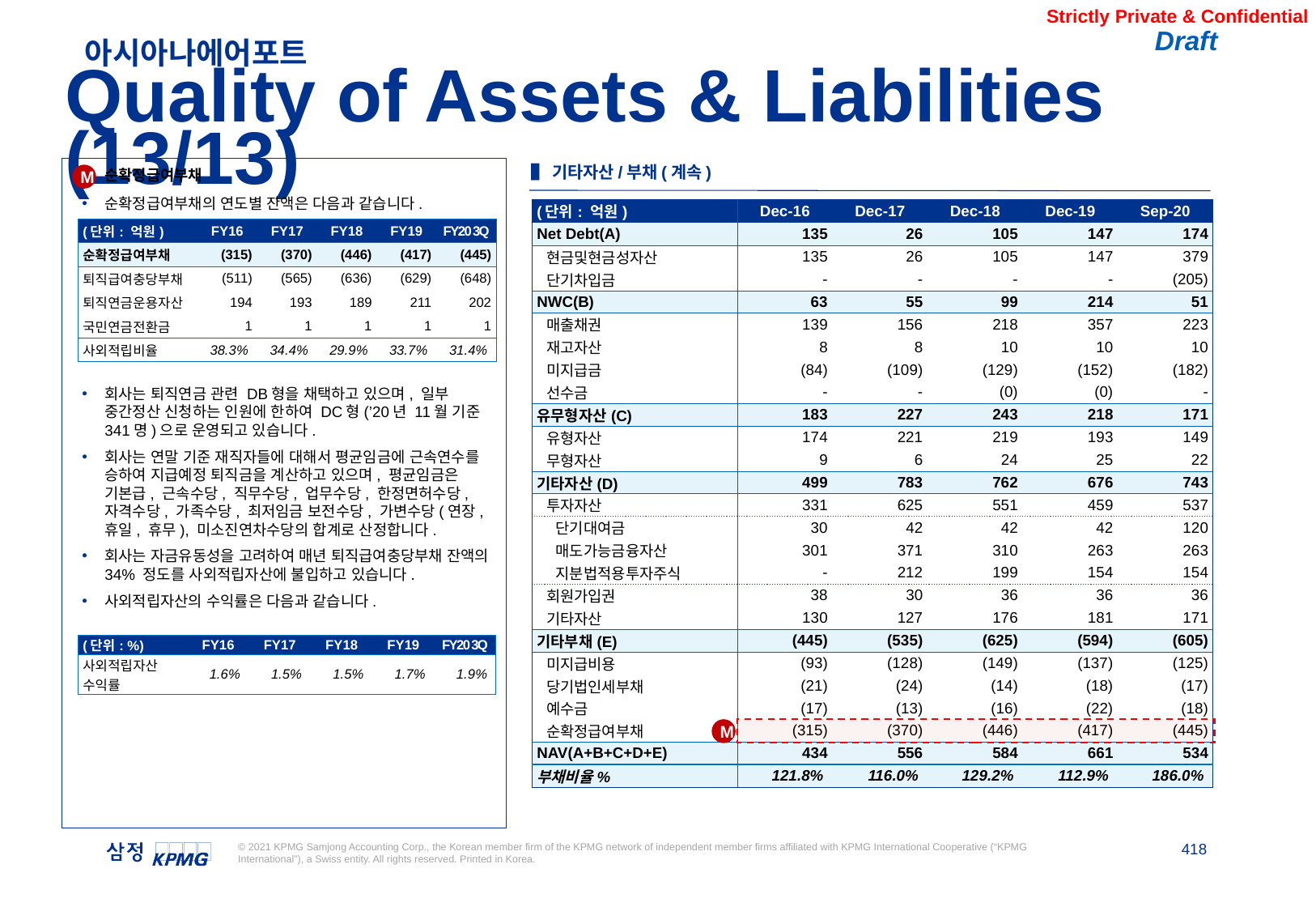

아시아나에어포트
Quality of Assets & Liabilities (13/13)
▌기타자산/부채(계속)

순확정급여부채
순확정급여부채의 연도별 잔액은 다음과 같습니다.

회사는 퇴직연금 관련 DB형을 채택하고 있으며, 일부 중간정산 신청하는 인원에 한하여 DC형(’20년 11월 기준 341명)으로 운영되고 있습니다.
회사는 연말 기준 재직자들에 대해서 평균임금에 근속연수를 승하여 지급예정 퇴직금을 계산하고 있으며, 평균임금은 기본급, 근속수당, 직무수당, 업무수당, 한정면허수당, 자격수당, 가족수당, 최저임금 보전수당, 가변수당(연장, 휴일, 휴무), 미소진연차수당의 합계로 산정합니다.
회사는 자금유동성을 고려하여 매년 퇴직급여충당부채 잔액의 34% 정도를 사외적립자산에 불입하고 있습니다.
사외적립자산의 수익률은 다음과 같습니다.

M
| (단위: 억원) | Dec-16 | Dec-17 | Dec-18 | Dec-19 | Sep-20 |
| --- | --- | --- | --- | --- | --- |
| Net Debt(A) | 135 | 26 | 105 | 147 | 174 |
| 현금및현금성자산 | 135 | 26 | 105 | 147 | 379 |
| 단기차입금 | - | - | - | - | (205) |
| NWC(B) | 63 | 55 | 99 | 214 | 51 |
| 매출채권 | 139 | 156 | 218 | 357 | 223 |
| 재고자산 | 8 | 8 | 10 | 10 | 10 |
| 미지급금 | (84) | (109) | (129) | (152) | (182) |
| 선수금 | - | - | (0) | (0) | - |
| 유무형자산(C) | 183 | 227 | 243 | 218 | 171 |
| 유형자산 | 174 | 221 | 219 | 193 | 149 |
| 무형자산 | 9 | 6 | 24 | 25 | 22 |
| 기타자산(D) | 499 | 783 | 762 | 676 | 743 |
| 투자자산 | 331 | 625 | 551 | 459 | 537 |
| 단기대여금 | 30 | 42 | 42 | 42 | 120 |
| 매도가능금융자산 | 301 | 371 | 310 | 263 | 263 |
| 지분법적용투자주식 | - | 212 | 199 | 154 | 154 |
| 회원가입권 | 38 | 30 | 36 | 36 | 36 |
| 기타자산 | 130 | 127 | 176 | 181 | 171 |
| 기타부채(E) | (445) | (535) | (625) | (594) | (605) |
| 미지급비용 | (93) | (128) | (149) | (137) | (125) |
| 당기법인세부채 | (21) | (24) | (14) | (18) | (17) |
| 예수금 | (17) | (13) | (16) | (22) | (18) |
| 순확정급여부채 | (315) | (370) | (446) | (417) | (445) |
| NAV(A+B+C+D+E) | 434 | 556 | 584 | 661 | 534 |
| 부채비율% | 121.8% | 116.0% | 129.2% | 112.9% | 186.0% |
| (단위: 억원) | FY16 | FY17 | FY18 | FY19 | FY20 3Q |
| --- | --- | --- | --- | --- | --- |
| 순확정급여부채 | (315) | (370) | (446) | (417) | (445) |
| 퇴직급여충당부채 | (511) | (565) | (636) | (629) | (648) |
| 퇴직연금운용자산 | 194 | 193 | 189 | 211 | 202 |
| 국민연금전환금 | 1 | 1 | 1 | 1 | 1 |
| 사외적립비율 | 38.3% | 34.4% | 29.9% | 33.7% | 31.4% |
| (단위: %) | FY16 | FY17 | FY18 | FY19 | FY20 3Q |
| --- | --- | --- | --- | --- | --- |
| 사외적립자산 수익률 | 1.6% | 1.5% | 1.5% | 1.7% | 1.9% |

M